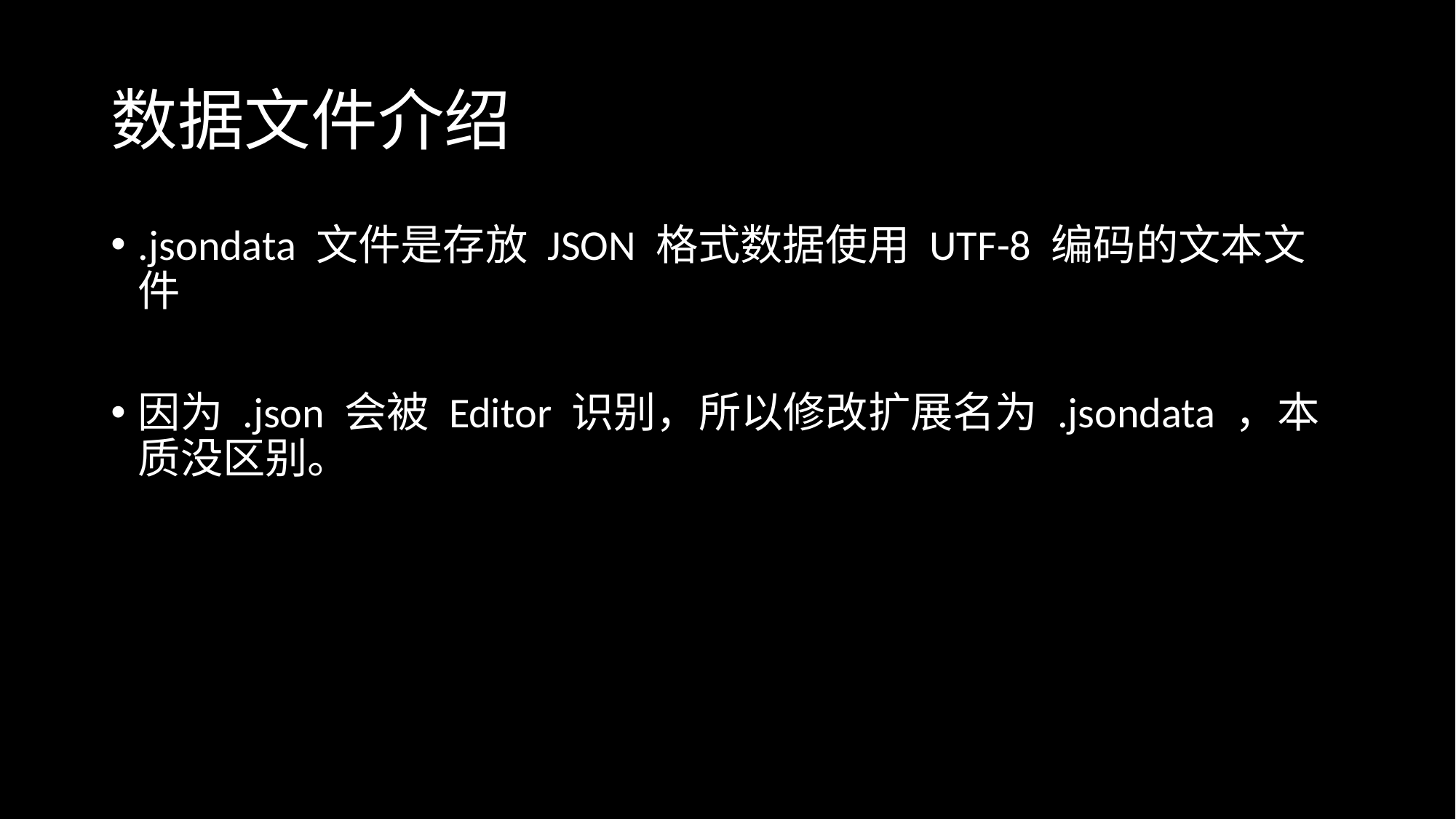

# 数据文件介绍
.jsondata 文件是存放 JSON 格式数据使用 UTF-8 编码的文本文件

因为 .json 会被 Editor 识别，所以修改扩展名为 .jsondata ，本质没区别。